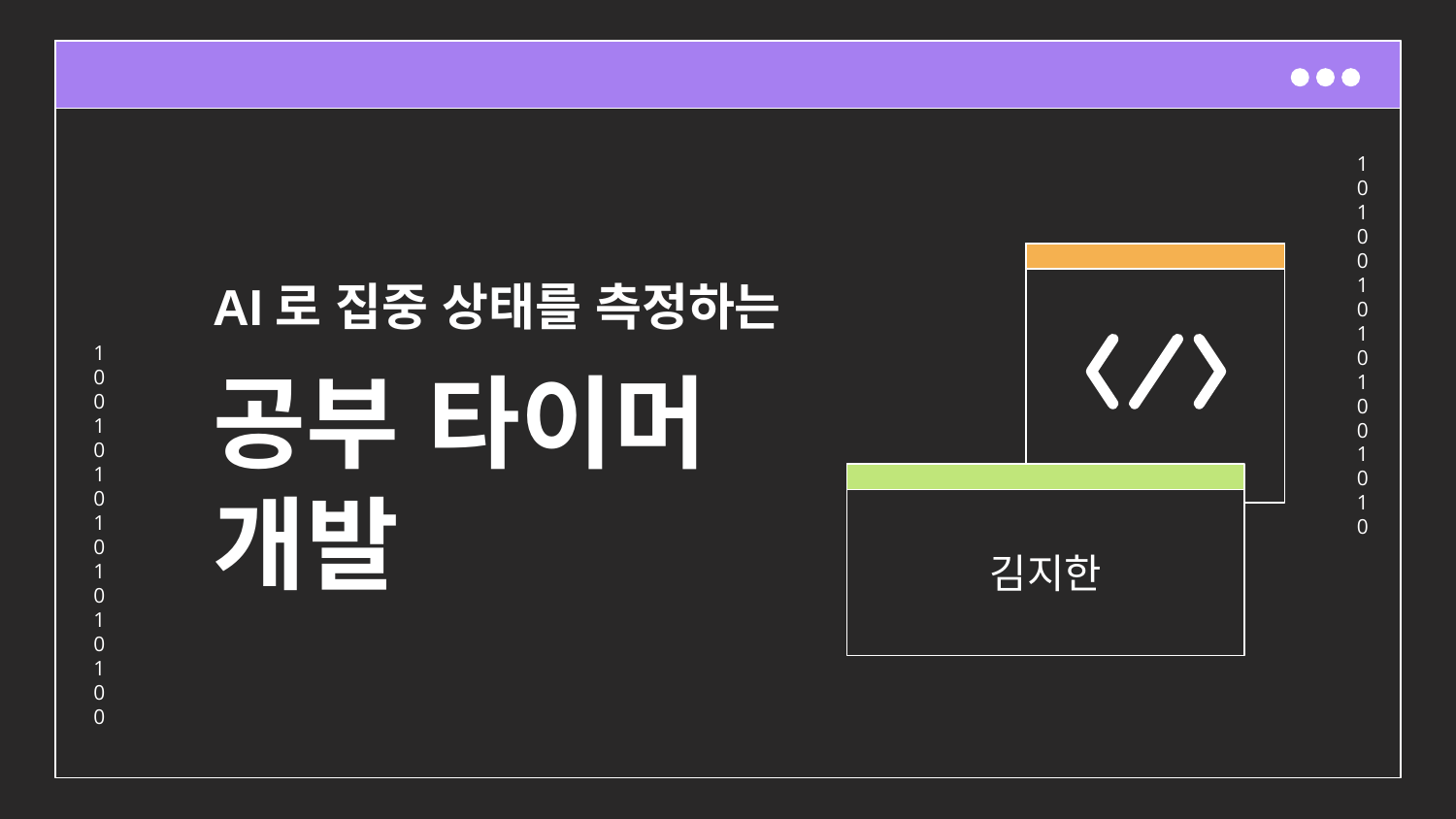

# AI로 집중 상태를 측정하는 공부 타이머 개발

김지한